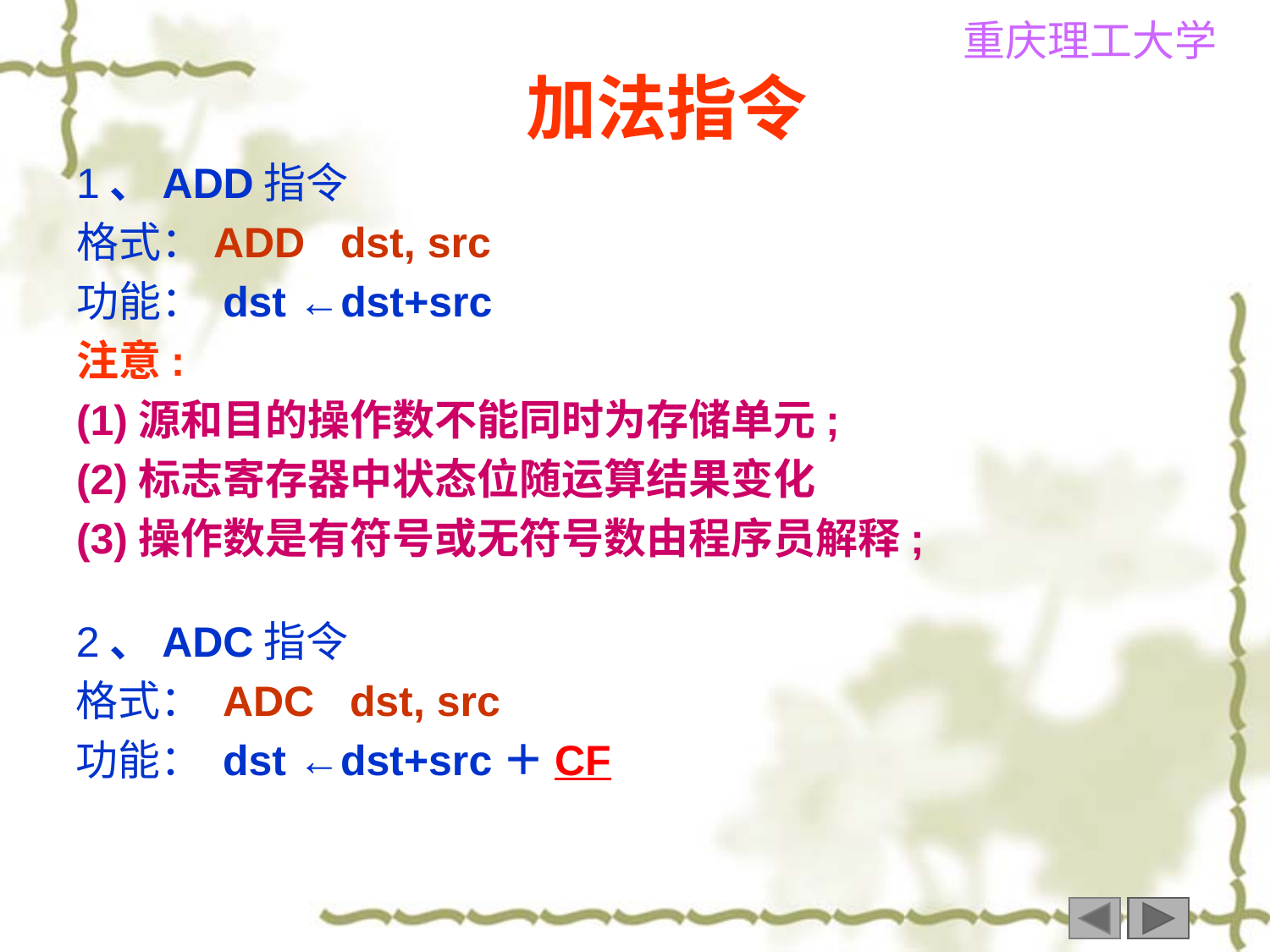

加法指令
1、ADD指令
格式：ADD   dst, src
功能： dst ←dst+src
注意:
(1)源和目的操作数不能同时为存储单元;
(2)标志寄存器中状态位随运算结果变化
(3)操作数是有符号或无符号数由程序员解释;

2、ADC指令
格式： ADC   dst, src
功能： dst ←dst+src＋CF